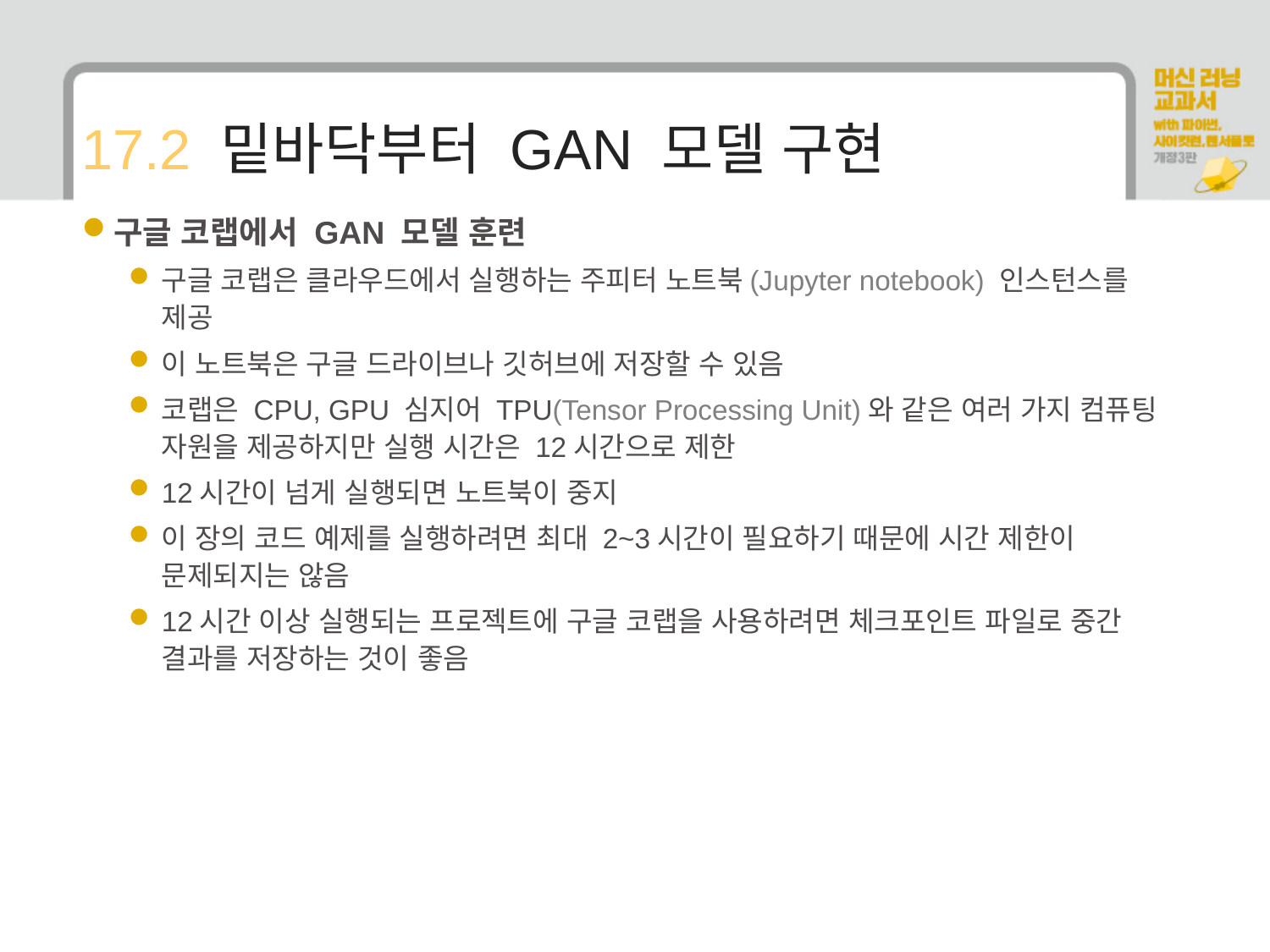

# 17.2 밑바닥부터 GAN 모델 구현
구글 코랩에서 GAN 모델 훈련
구글 코랩은 클라우드에서 실행하는 주피터 노트북(Jupyter notebook) 인스턴스를 제공
이 노트북은 구글 드라이브나 깃허브에 저장할 수 있음
코랩은 CPU, GPU 심지어 TPU(Tensor Processing Unit)와 같은 여러 가지 컴퓨팅 자원을 제공하지만 실행 시간은 12시간으로 제한
12시간이 넘게 실행되면 노트북이 중지
이 장의 코드 예제를 실행하려면 최대 2~3시간이 필요하기 때문에 시간 제한이 문제되지는 않음
12시간 이상 실행되는 프로젝트에 구글 코랩을 사용하려면 체크포인트 파일로 중간 결과를 저장하는 것이 좋음